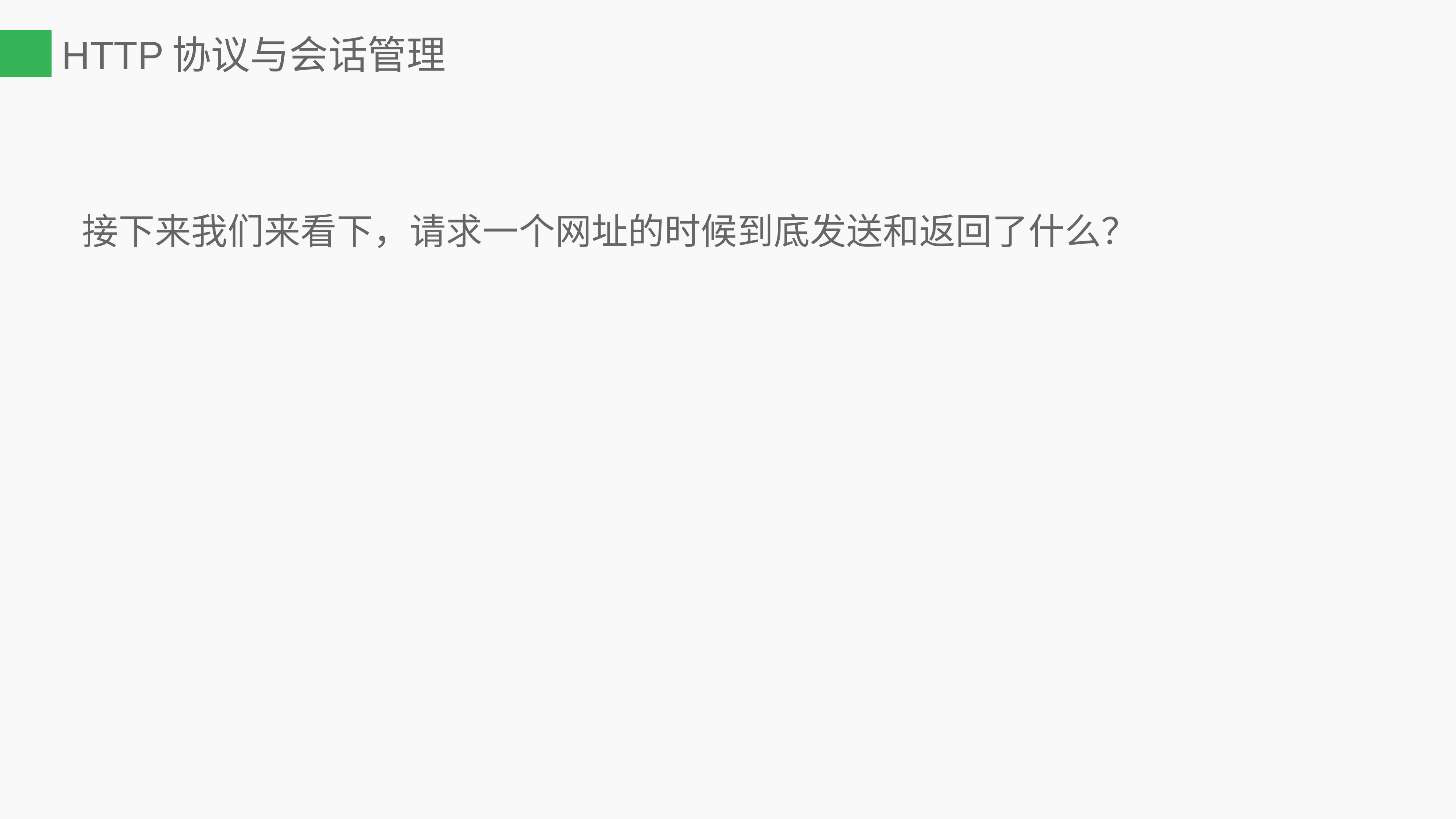

# HTTP协议与会话管理
 接下来我们来看下，请求一个网址的时候到底发送和返回了什么？